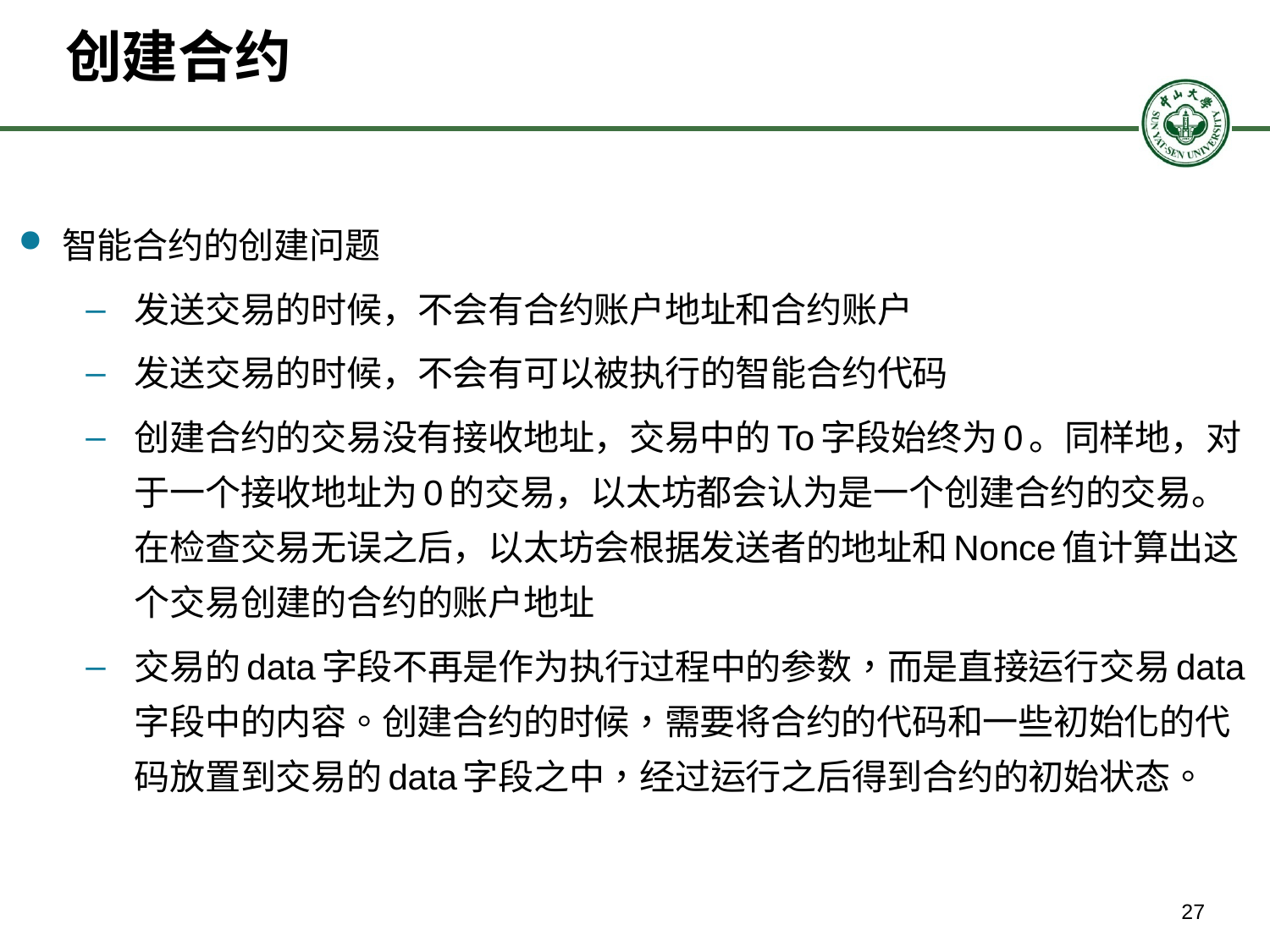

# 创建合约
智能合约的创建问题
发送交易的时候，不会有合约账户地址和合约账户
发送交易的时候，不会有可以被执行的智能合约代码
创建合约的交易没有接收地址，交易中的To字段始终为0。同样地，对于一个接收地址为0的交易，以太坊都会认为是一个创建合约的交易。在检查交易无误之后，以太坊会根据发送者的地址和Nonce值计算出这个交易创建的合约的账户地址
交易的data字段不再是作为执行过程中的参数，而是直接运行交易data字段中的内容。创建合约的时候，需要将合约的代码和一些初始化的代码放置到交易的data字段之中，经过运行之后得到合约的初始状态。